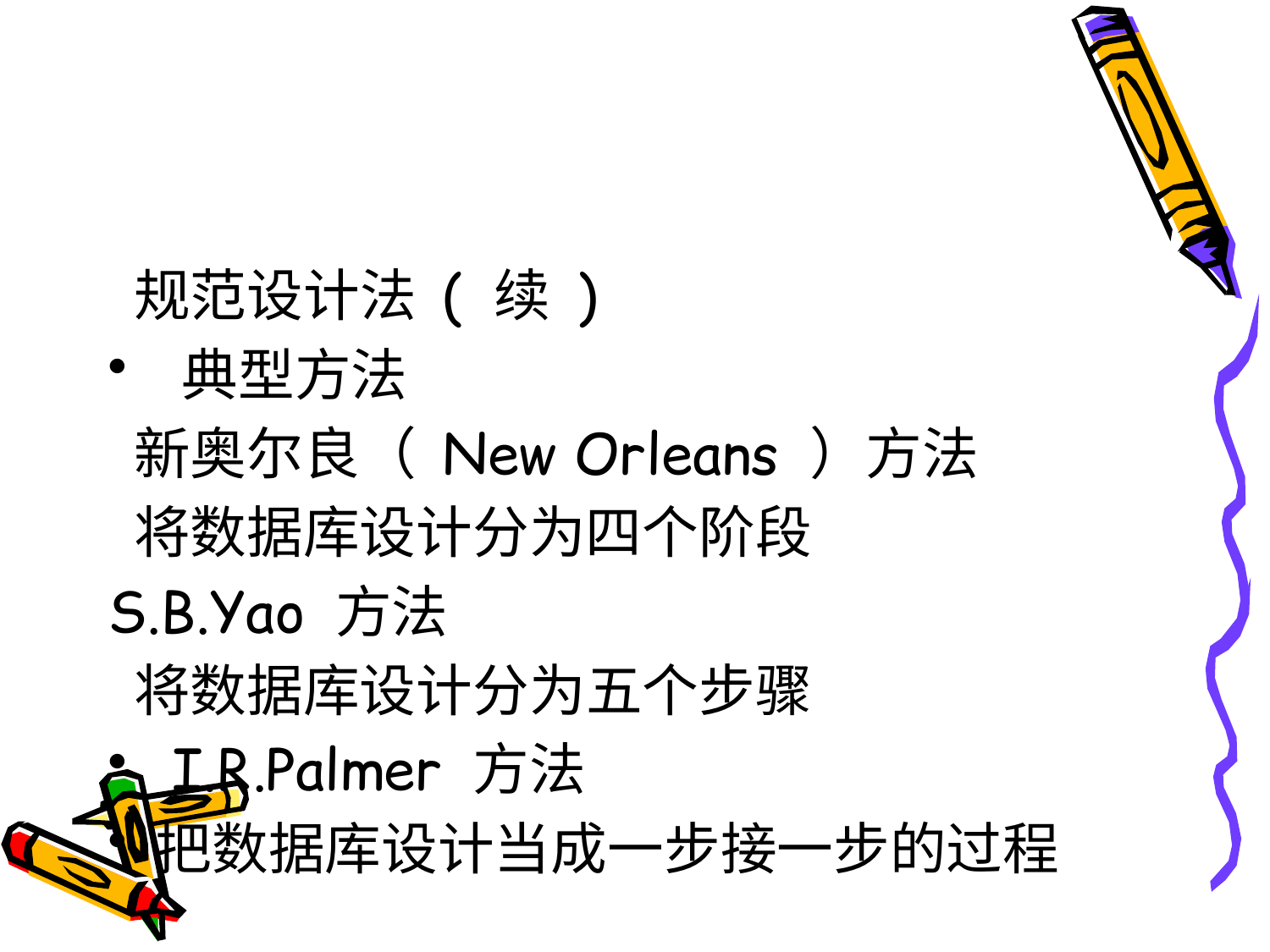

#
 规范设计法 ( 续 )
 典型方法
 新奥尔良（ New Orleans ）方法
 将数据库设计分为四个阶段
S.B.Yao 方法
 将数据库设计分为五个步骤
 I.R.Palmer 方法
把数据库设计当成一步接一步的过程